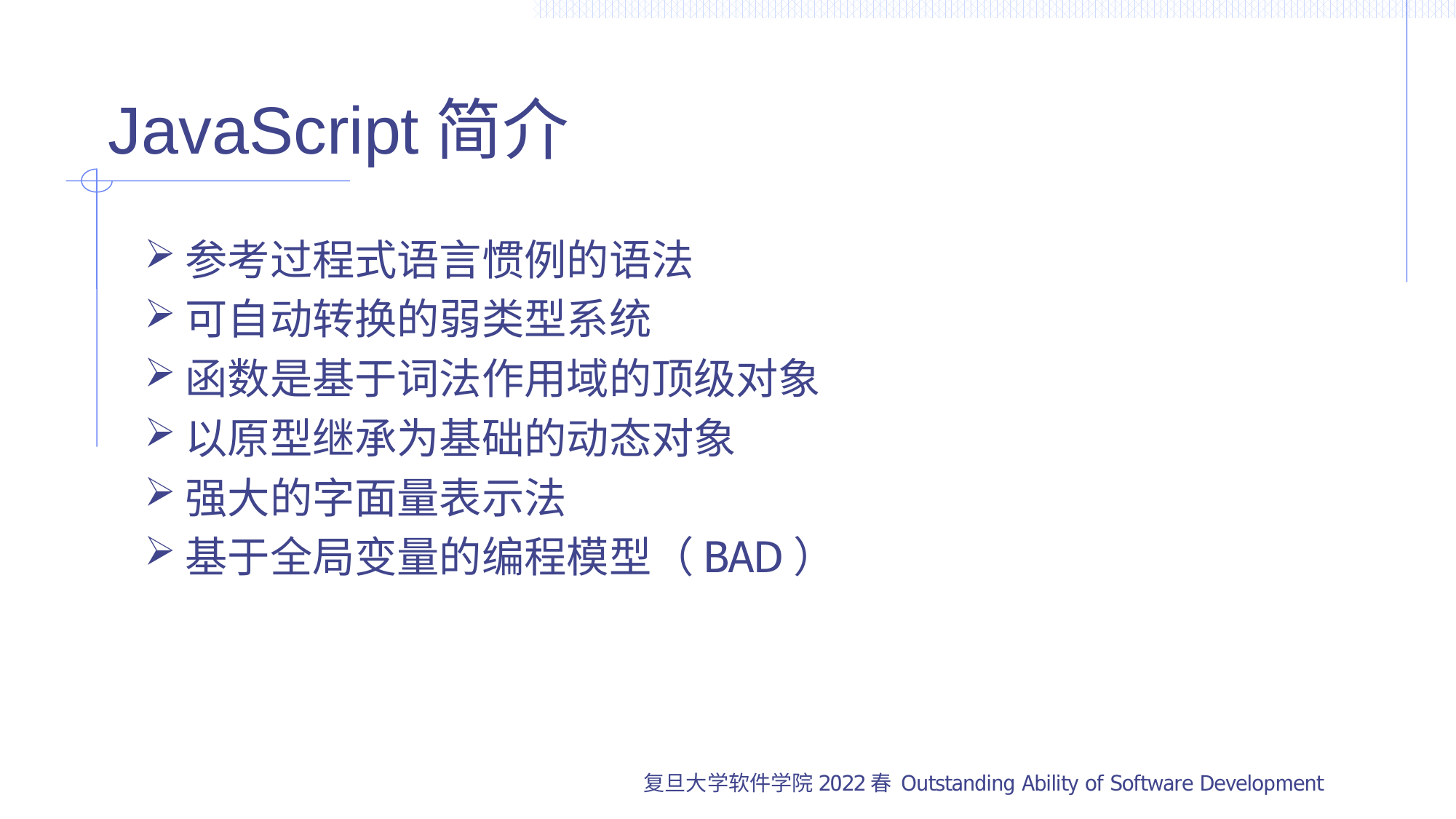

# JavaScript简介
参考过程式语言惯例的语法
可自动转换的弱类型系统
函数是基于词法作用域的顶级对象
以原型继承为基础的动态对象
强大的字面量表示法
基于全局变量的编程模型（BAD）